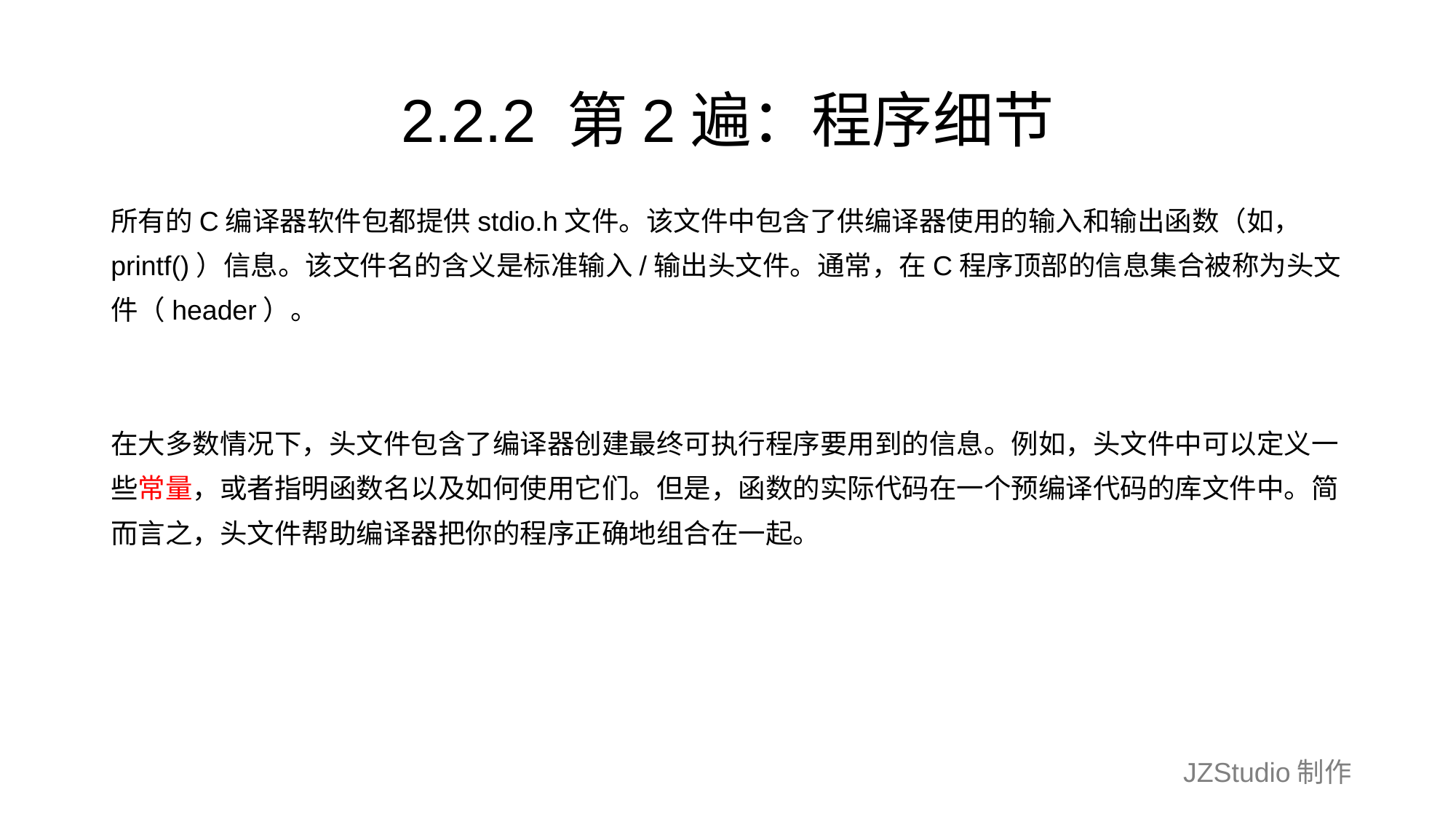

# 2.2.2 第2遍：程序细节
所有的C编译器软件包都提供stdio.h文件。该文件中包含了供编译器使用的输入和输出函数（如，
printf()）信息。该文件名的含义是标准输入/输出头文件。通常，在C程序顶部的信息集合被称为头文
件（header）。

在大多数情况下，头文件包含了编译器创建最终可执行程序要用到的信息。例如，头文件中可以定义一
些常量，或者指明函数名以及如何使用它们。但是，函数的实际代码在一个预编译代码的库文件中。简
而言之，头文件帮助编译器把你的程序正确地组合在一起。